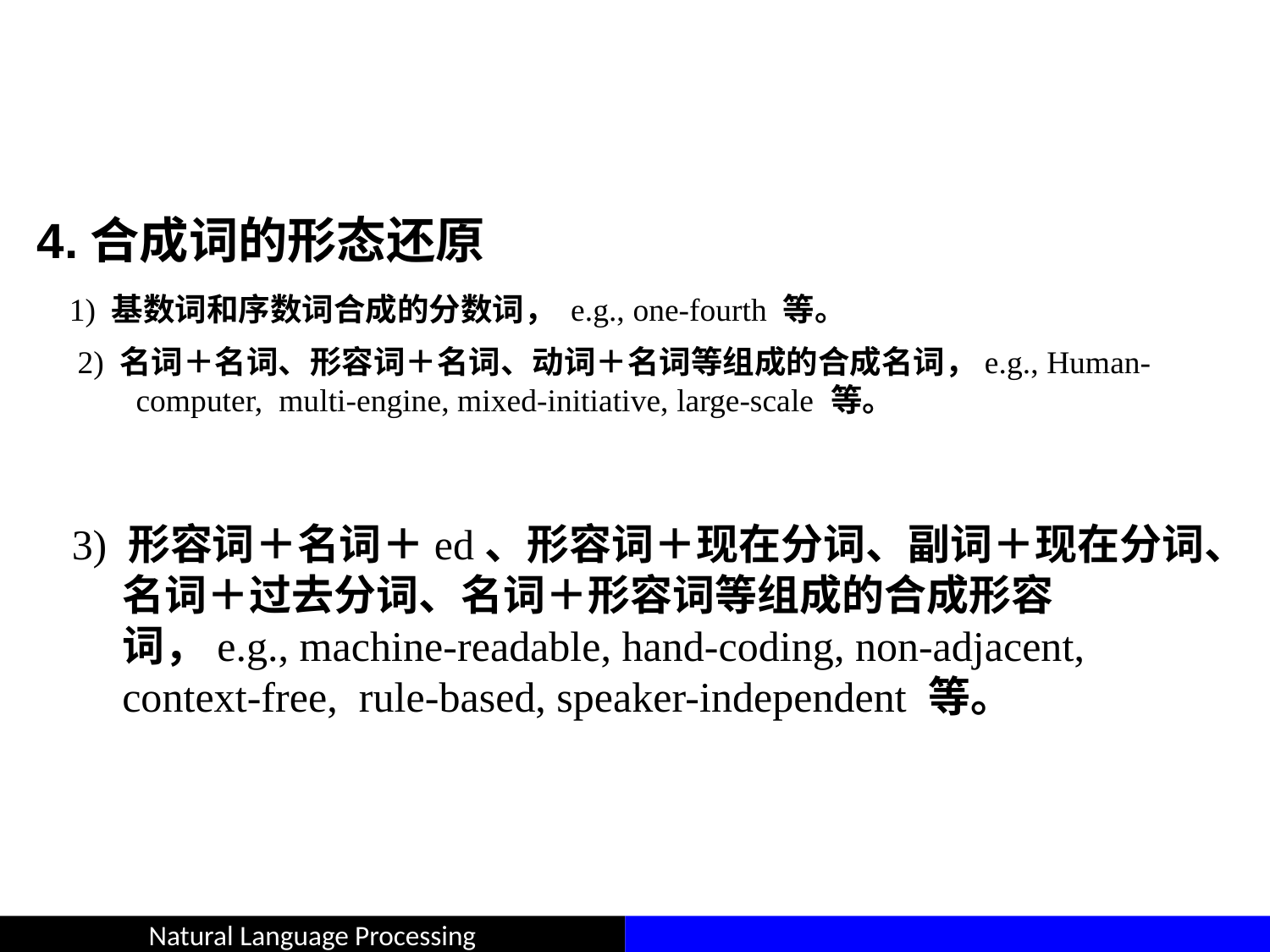

#
4.合成词的形态还原
    1) 基数词和序数词合成的分数词， e.g., one-fourth 等。
  2) 名词＋名词、形容词＋名词、动词＋名词等组成的合成名词，e.g., Human-computer,  multi-engine, mixed-initiative, large-scale 等。
3) 形容词＋名词＋ed、形容词＋现在分词、副词＋现在分词、名词＋过去分词、名词＋形容词等组成的合成形容词，e.g., machine-readable, hand-coding, non-adjacent, context-free,  rule-based, speaker-independent 等。